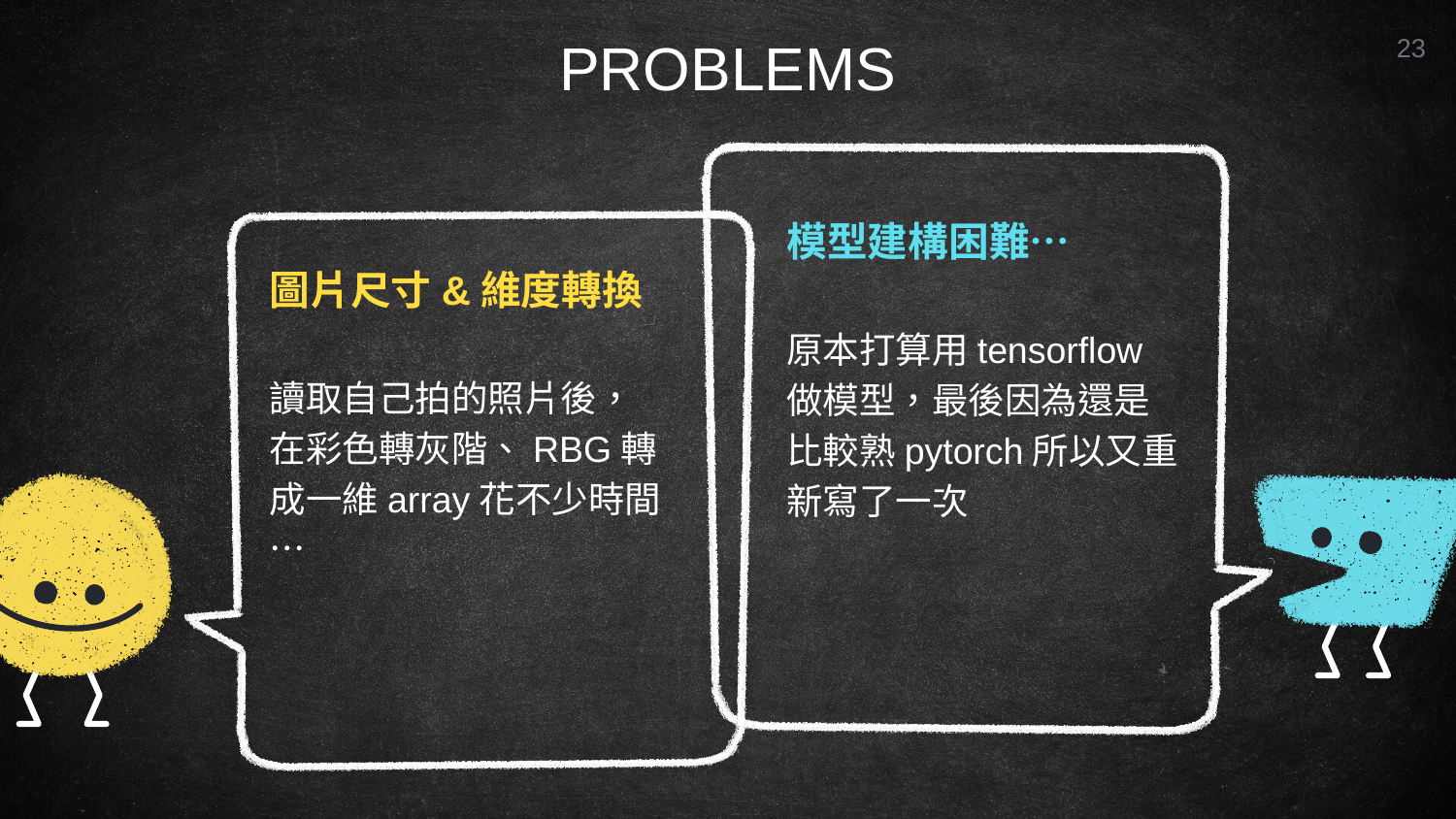

23
# PROBLEMS
模型建構困難…

原本打算用tensorflow做模型，最後因為還是比較熟pytorch所以又重新寫了一次
圖片尺寸&維度轉換

讀取自己拍的照片後，在彩色轉灰階、RBG轉成一維array花不少時間…